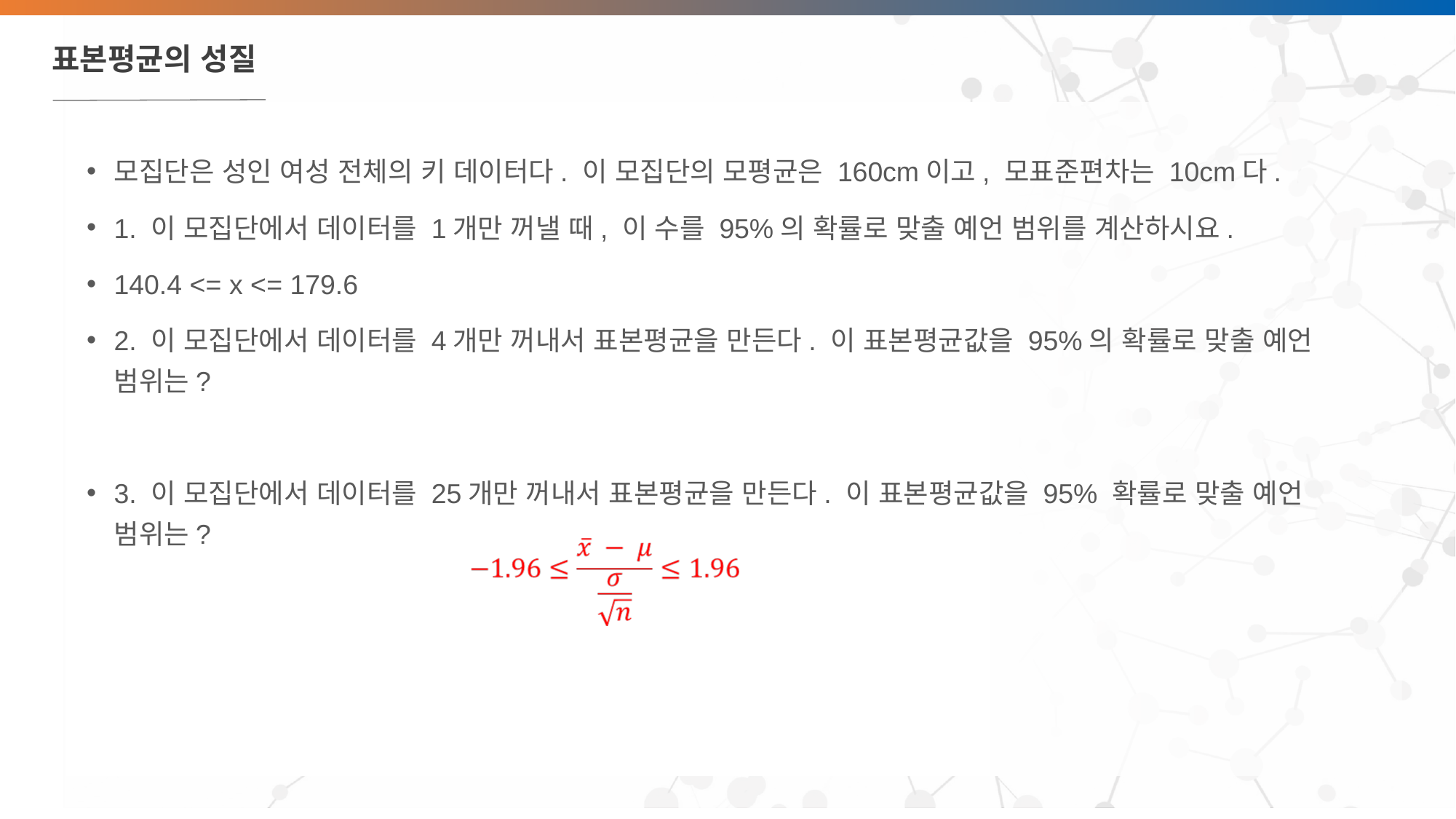

# 표본평균의 성질

모집단은 성인 여성 전체의 키 데이터다. 이 모집단의 모평균은 160cm이고, 모표준편차는 10cm다.
1. 이 모집단에서 데이터를 1개만 꺼낼 때, 이 수를 95%의 확률로 맞출 예언 범위를 계산하시요.
140.4 <= x <= 179.6
2. 이 모집단에서 데이터를 4개만 꺼내서 표본평균을 만든다. 이 표본평균값을 95%의 확률로 맞출 예언 범위는?

3. 이 모집단에서 데이터를 25개만 꺼내서 표본평균을 만든다. 이 표본평균값을 95% 확률로 맞출 예언 범위는?